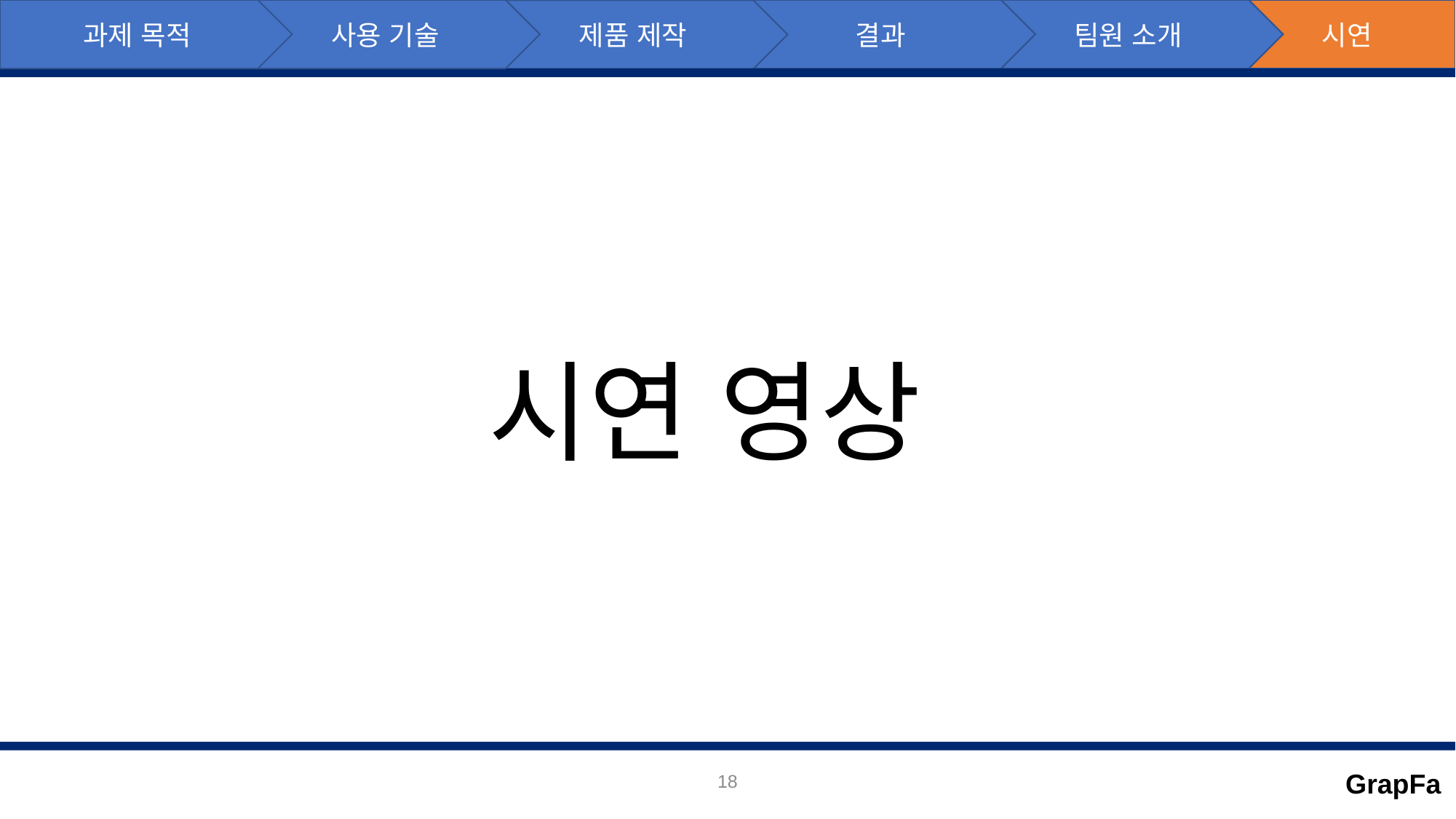

과제 목적
사용 기술
팀원 소개
시연
결과
제품 제작

시연 영상

18
GrapFa